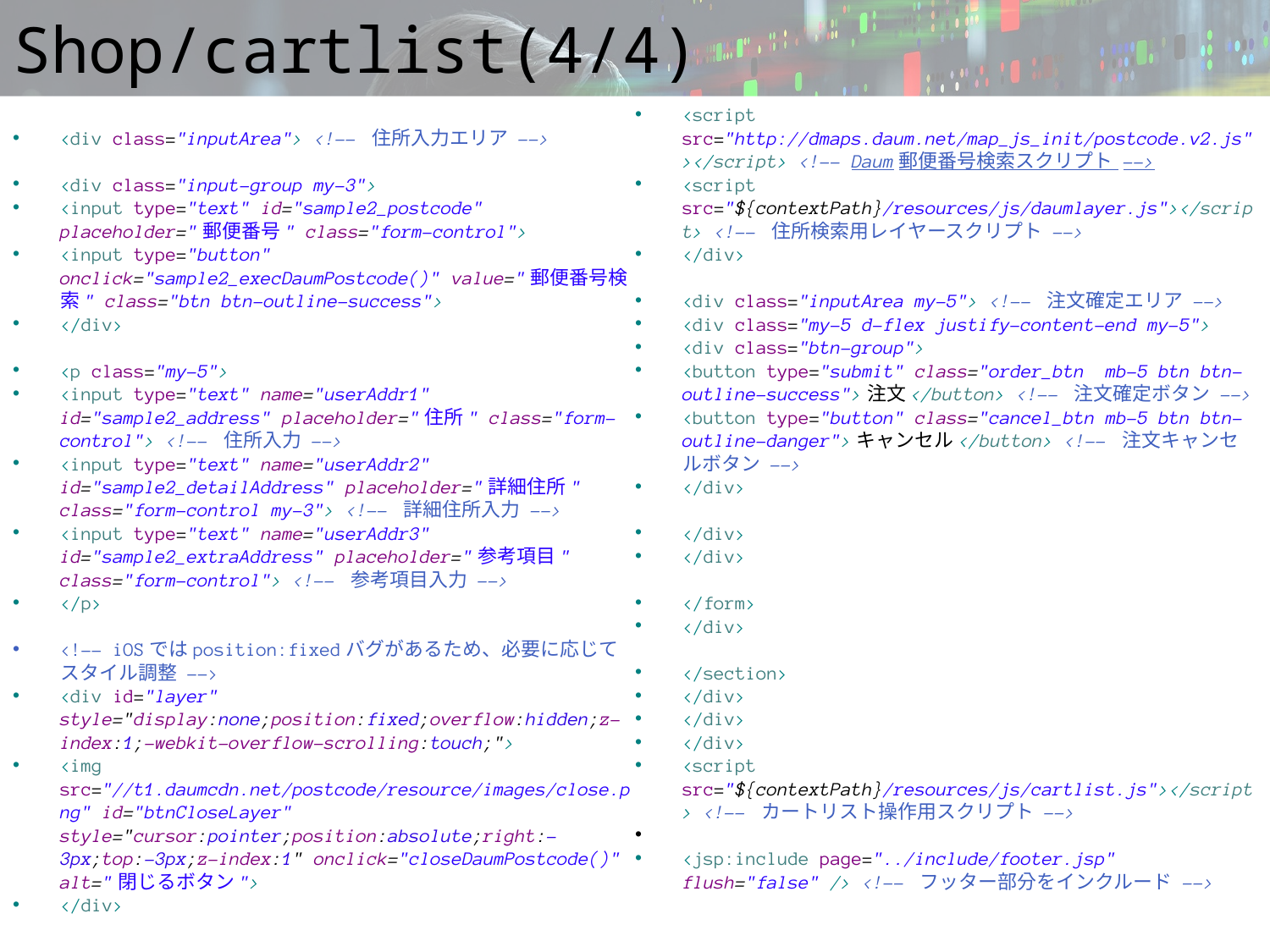

# Shop/cartlist(4/4)

<div class="inputArea"> <!-- 住所入力エリア -->

<div class="input-group my-3">
<input type="text" id="sample2_postcode" placeholder="郵便番号" class="form-control">
<input type="button" onclick="sample2_execDaumPostcode()" value="郵便番号検索" class="btn btn-outline-success">
</div>

<p class="my-5">
<input type="text" name="userAddr1" id="sample2_address" placeholder="住所" class="form-control"> <!-- 住所入力 -->
<input type="text" name="userAddr2" id="sample2_detailAddress" placeholder="詳細住所" class="form-control my-3"> <!-- 詳細住所入力 -->
<input type="text" name="userAddr3" id="sample2_extraAddress" placeholder="参考項目" class="form-control"> <!-- 参考項目入力 -->
</p>

<!-- iOSではposition:fixedバグがあるため、必要に応じてスタイル調整 -->
<div id="layer" style="display:none;position:fixed;overflow:hidden;z-index:1;-webkit-overflow-scrolling:touch;">
<img src="//t1.daumcdn.net/postcode/resource/images/close.png" id="btnCloseLayer" style="cursor:pointer;position:absolute;right:-3px;top:-3px;z-index:1" onclick="closeDaumPostcode()" alt="閉じるボタン">
</div>

<script src="http://dmaps.daum.net/map_js_init/postcode.v2.js"></script> <!-- Daum郵便番号検索スクリプト -->
<script src="${contextPath}/resources/js/daumlayer.js"></script> <!-- 住所検索用レイヤースクリプト -->
</div>

<div class="inputArea my-5"> <!-- 注文確定エリア -->
<div class="my-5 d-flex justify-content-end my-5">
<div class="btn-group">
<button type="submit" class="order_btn  mb-5 btn btn-outline-success">注文</button> <!-- 注文確定ボタン -->
<button type="button" class="cancel_btn mb-5 btn btn-outline-danger">キャンセル</button> <!-- 注文キャンセルボタン -->
</div>

</div>
</div>

</form>
</div>

</section>
</div>
</div>
</div>
<script src="${contextPath}/resources/js/cartlist.js"></script> <!-- カートリスト操作用スクリプト -->

<jsp:include page="../include/footer.jsp" flush="false" /> <!-- フッター部分をインクルード -->